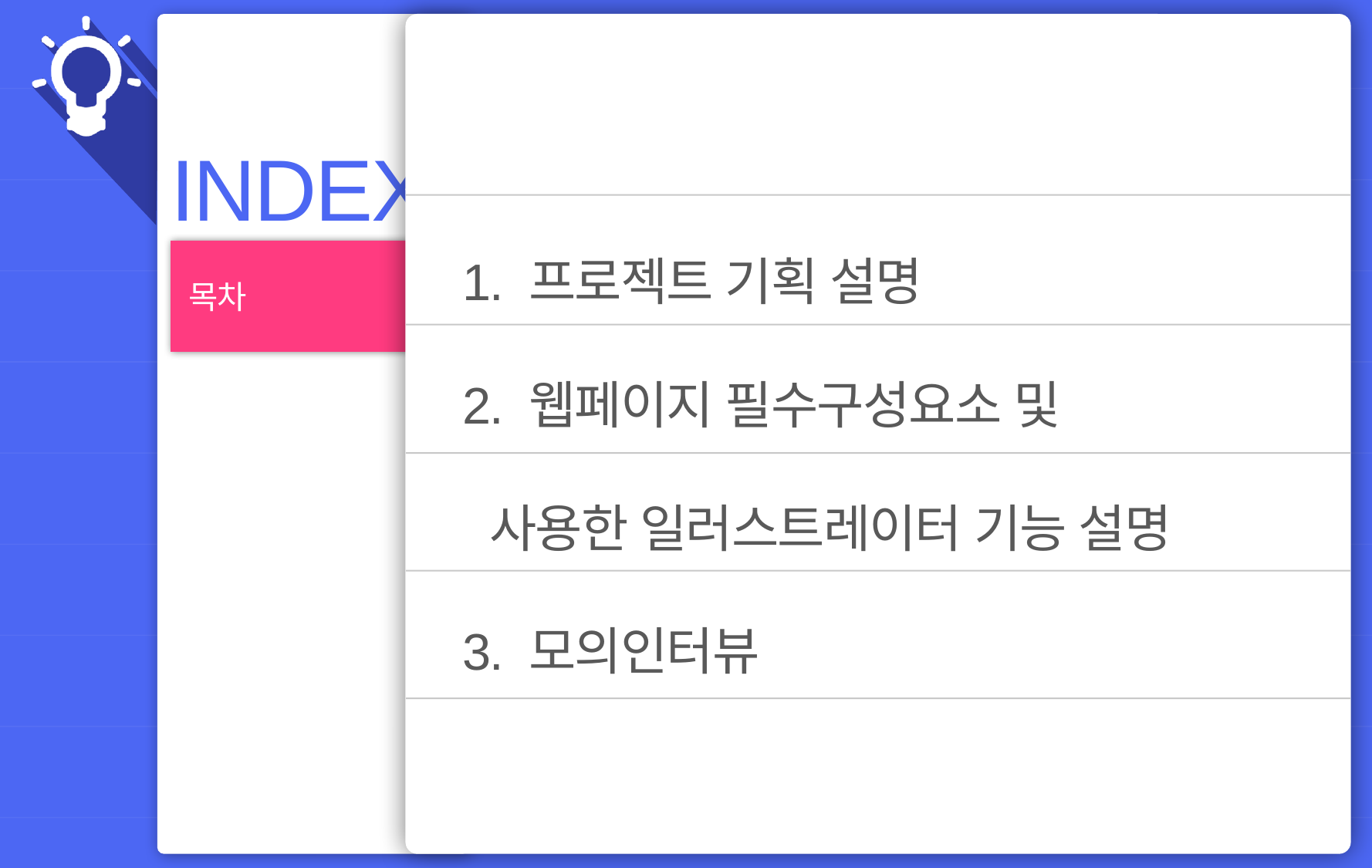

1. 프로젝트 기획 설명
2. 웹페이지 필수구성요소 및
 사용한 일러스트레이터 기능 설명
3. 모의인터뷰
목차